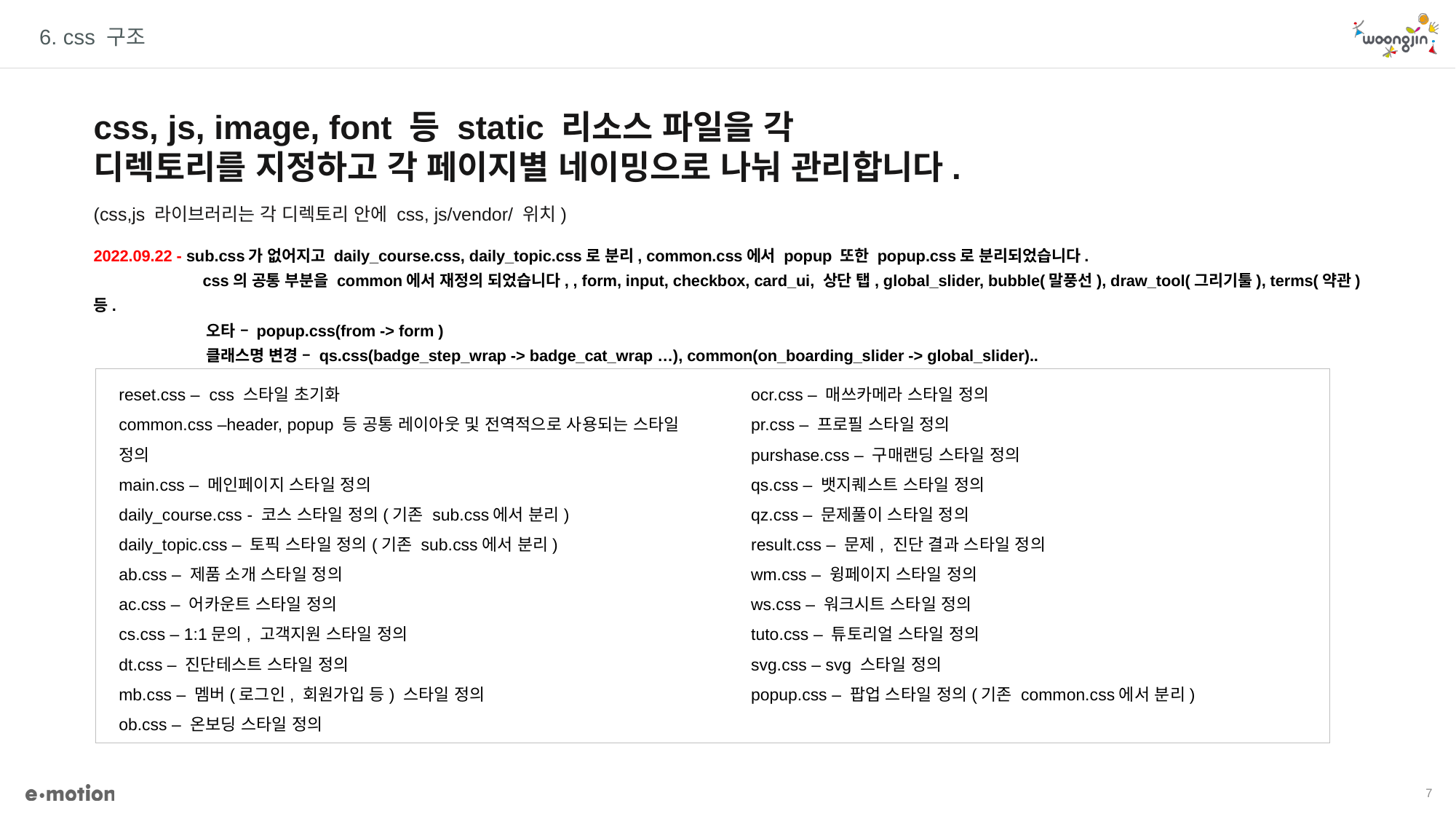

6. css 구조
css, js, image, font 등 static 리소스 파일을 각
디렉토리를 지정하고 각 페이지별 네이밍으로 나눠 관리합니다.
(css,js 라이브러리는 각 디렉토리 안에 css, js/vendor/ 위치)
2022.09.22 - sub.css가 없어지고 daily_course.css, daily_topic.css로 분리, common.css에서 popup 또한 popup.css로 분리되었습니다.
                         css의 공통 부분을 common에서 재정의 되었습니다, , form, input, checkbox, card_ui, 상단 탭, global_slider, bubble(말풍선), draw_tool(그리기툴), terms(약관) 등.
                         오타 – popup.css(from -> form )
                         클래스명 변경 – qs.css(badge_step_wrap -> badge_cat_wrap …), common(on_boarding_slider -> global_slider)..
reset.css –  css 스타일 초기화
common.css –header, popup 등 공통 레이아웃 및 전역적으로 사용되는 스타일 정의
main.css – 메인페이지 스타일 정의
daily_course.css - 코스 스타일 정의(기존 sub.css에서 분리)
daily_topic.css – 토픽 스타일 정의(기존 sub.css에서 분리)
ab.css – 제품 소개 스타일 정의
ac.css – 어카운트 스타일 정의
cs.css – 1:1문의, 고객지원 스타일 정의
dt.css – 진단테스트 스타일 정의
mb.css – 멤버(로그인, 회원가입 등) 스타일 정의
ob.css – 온보딩 스타일 정의
ocr.css – 매쓰카메라 스타일 정의
pr.css – 프로필 스타일 정의
purshase.css – 구매랜딩 스타일 정의
qs.css – 뱃지퀘스트 스타일 정의
qz.css – 문제풀이 스타일 정의
result.css – 문제, 진단 결과 스타일 정의
wm.css – 윙페이지 스타일 정의
ws.css – 워크시트 스타일 정의
tuto.css – 튜토리얼 스타일 정의
svg.css – svg 스타일 정의
popup.css – 팝업 스타일 정의(기존 common.css에서 분리)

7